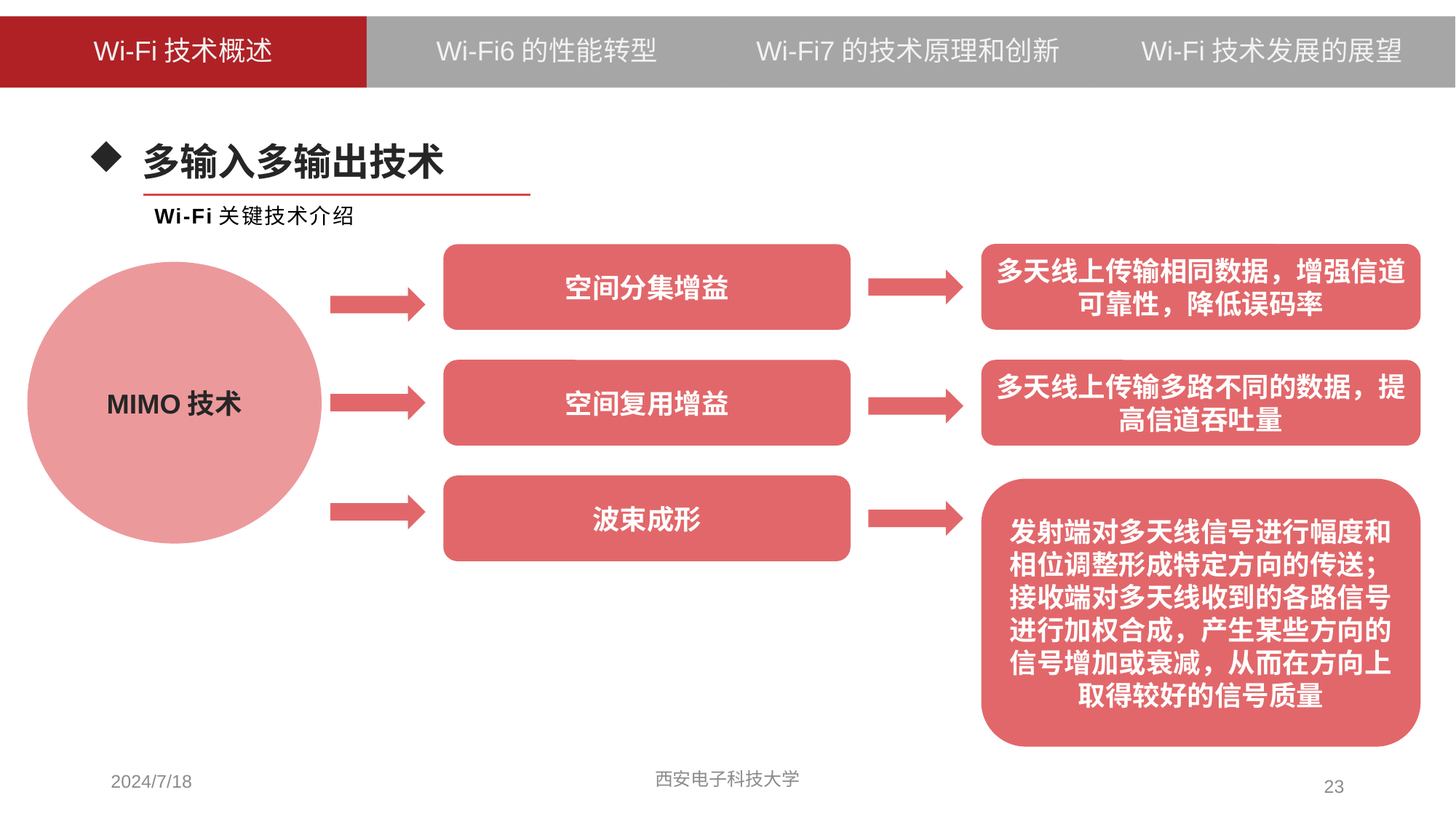

Wi-Fi6的性能转型
Wi-Fi7的技术原理和创新
Wi-Fi技术发展的展望
Wi-Fi技术概述
# 多输入多输出技术
Wi-Fi关键技术介绍
多天线上传输相同数据，增强信道可靠性，降低误码率
空间分集增益

多天线上传输多路不同的数据，提高信道吞吐量
空间复用增益

波束成形
发射端对多天线信号进行幅度和相位调整形成特定方向的传送；接收端对多天线收到的各路信号进行加权合成，产生某些方向的信号增加或衰减，从而在方向上取得较好的信号质量

MIMO技术
2024/7/18
西安电子科技大学
23